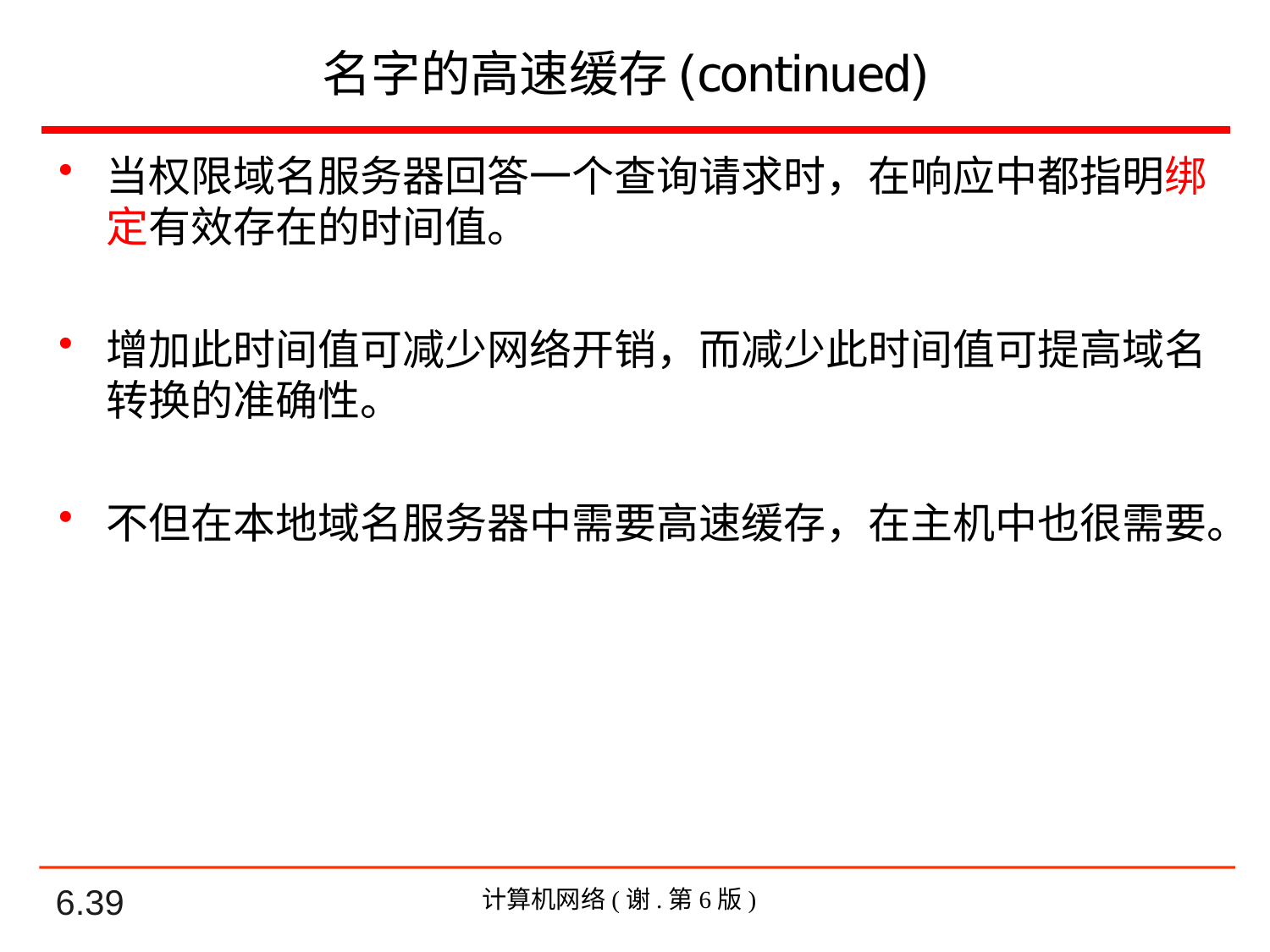

# 名字的高速缓存(continued)
当权限域名服务器回答一个查询请求时，在响应中都指明绑定有效存在的时间值。

增加此时间值可减少网络开销，而减少此时间值可提高域名转换的准确性。

不但在本地域名服务器中需要高速缓存，在主机中也很需要。